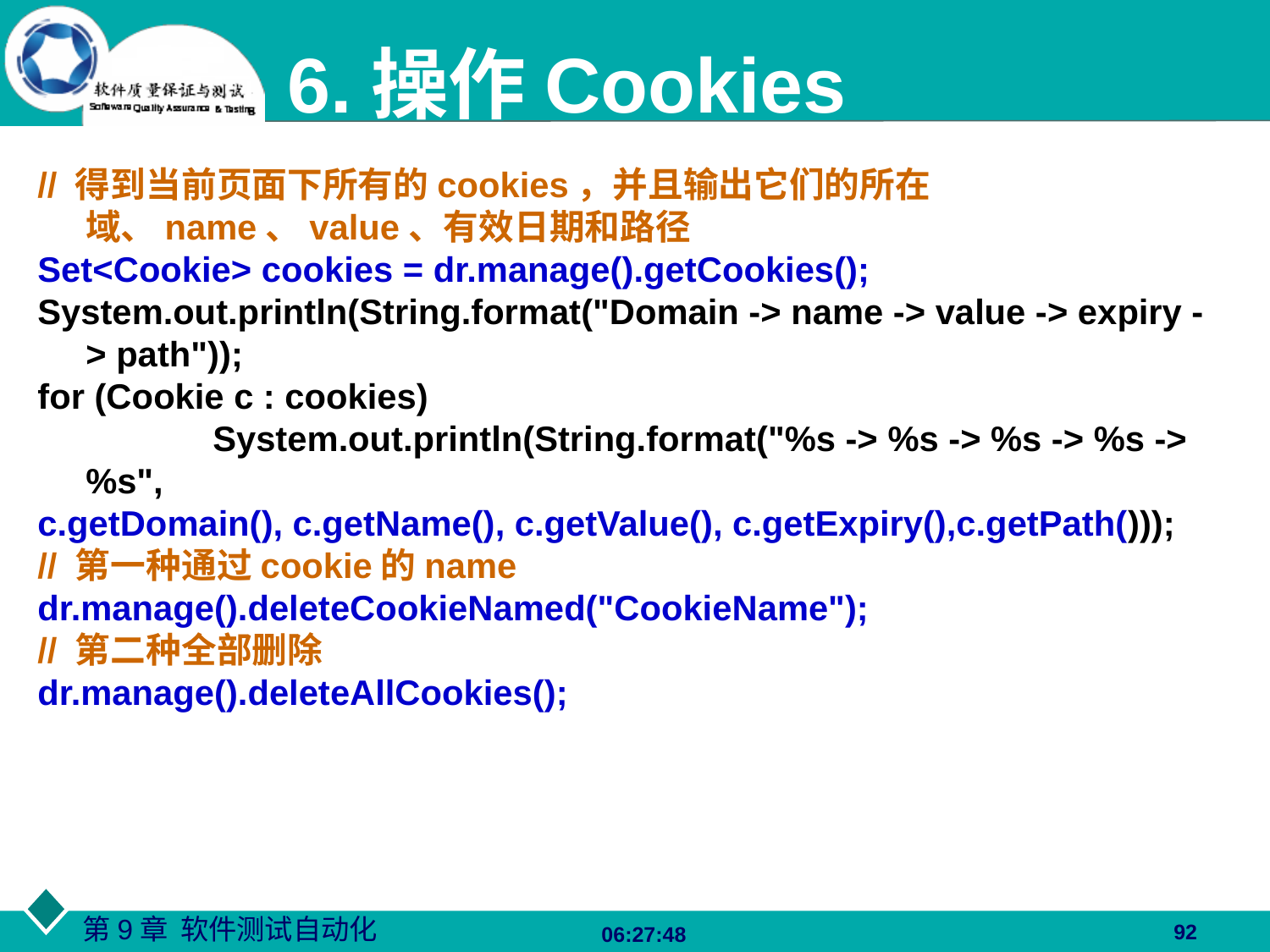

# 6.操作Cookies
// 得到当前页面下所有的cookies，并且输出它们的所在域、name、value、有效日期和路径
Set<Cookie> cookies = dr.manage().getCookies();
System.out.println(String.format("Domain -> name -> value -> expiry -> path"));
for (Cookie c : cookies)
		System.out.println(String.format("%s -> %s -> %s -> %s -> %s",
c.getDomain(), c.getName(), c.getValue(), c.getExpiry(),c.getPath()));
// 第一种通过cookie的name
dr.manage().deleteCookieNamed("CookieName");
// 第二种全部删除
dr.manage().deleteAllCookies();
92
06:27:48